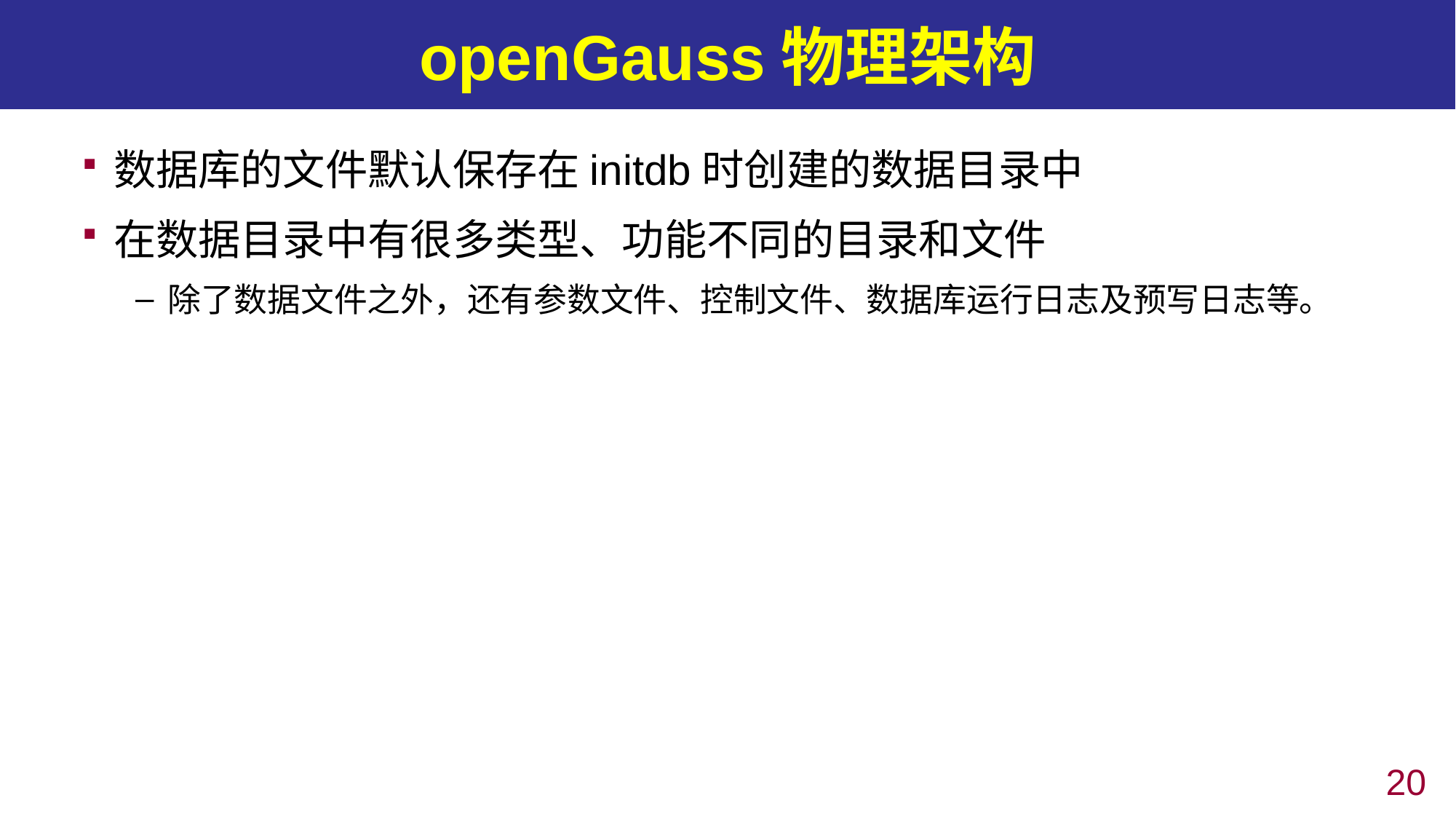

# openGauss物理架构
数据库的文件默认保存在initdb时创建的数据目录中
在数据目录中有很多类型、功能不同的目录和文件
除了数据文件之外，还有参数文件、控制文件、数据库运行日志及预写日志等。

20